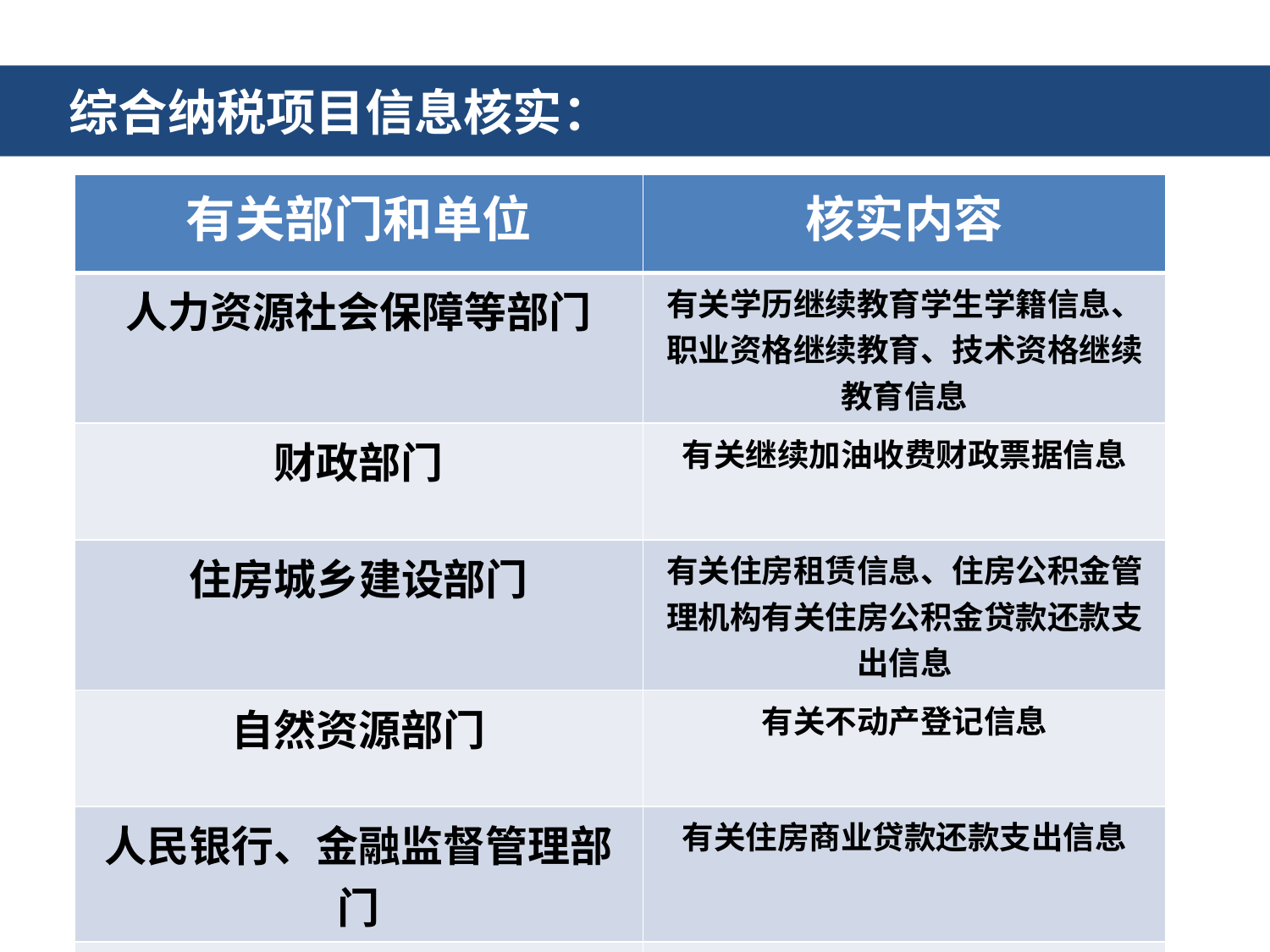

综合纳税项目信息核实：
| 有关部门和单位 | 核实内容 |
| --- | --- |
| 人力资源社会保障等部门 | 有关学历继续教育学生学籍信息、职业资格继续教育、技术资格继续教育信息 |
| 财政部门 | 有关继续加油收费财政票据信息 |
| 住房城乡建设部门 | 有关住房租赁信息、住房公积金管理机构有关住房公积金贷款还款支出信息 |
| 自然资源部门 | 有关不动产登记信息 |
| 人民银行、金融监督管理部门 | 有关住房商业贷款还款支出信息 |
| 医疗保障部门 | 有关个人负担的医药费用信息 |